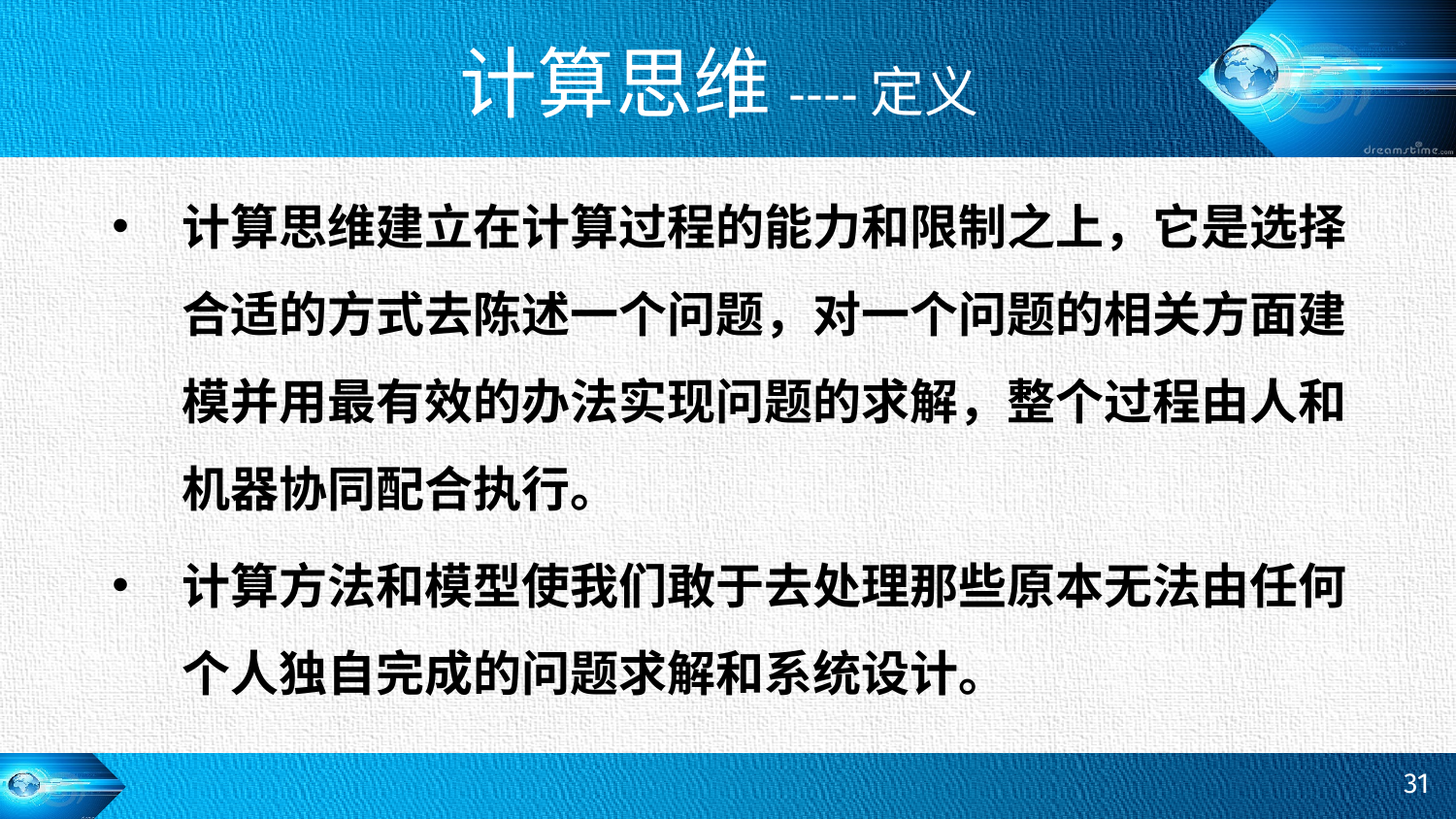

# 计算思维----定义
计算思维建立在计算过程的能力和限制之上，它是选择合适的方式去陈述一个问题，对一个问题的相关方面建模并用最有效的办法实现问题的求解，整个过程由人和机器协同配合执行。
计算方法和模型使我们敢于去处理那些原本无法由任何个人独自完成的问题求解和系统设计。
31